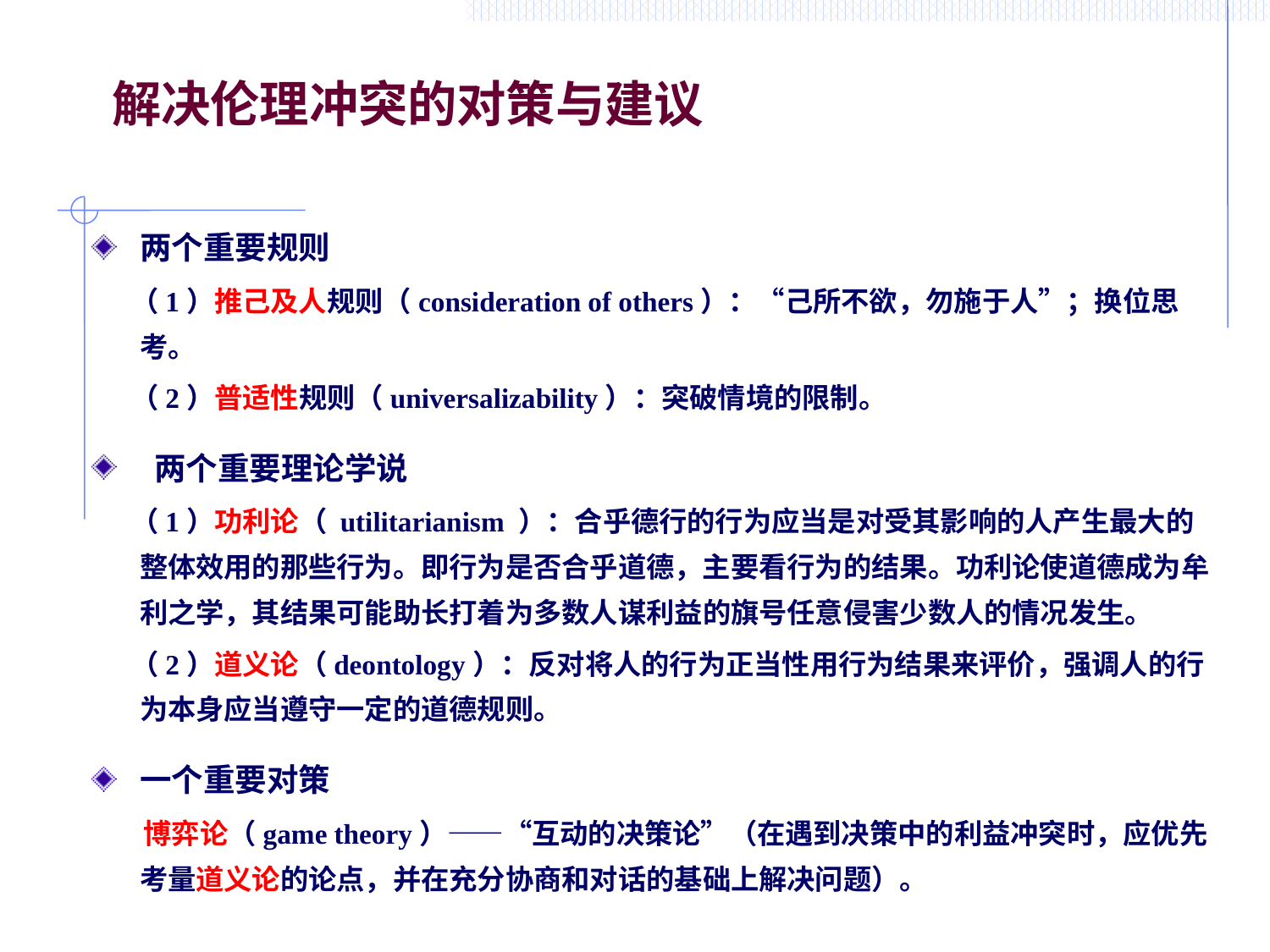

# 解决伦理冲突的对策与建议
两个重要规则
     （1）推己及人规则（consideration of others）：“己所不欲，勿施于人”；换位思考。
     （2）普适性规则（universalizability）：突破情境的限制。
 两个重要理论学说
     （1）功利论（ utilitarianism ）：合乎德行的行为应当是对受其影响的人产生最大的整体效用的那些行为。即行为是否合乎道德，主要看行为的结果。功利论使道德成为牟利之学，其结果可能助长打着为多数人谋利益的旗号任意侵害少数人的情况发生。
     （2）道义论（deontology）：反对将人的行为正当性用行为结果来评价，强调人的行为本身应当遵守一定的道德规则。
一个重要对策
        博弈论（game theory）——“互动的决策论”（在遇到决策中的利益冲突时，应优先考量道义论的论点，并在充分协商和对话的基础上解决问题）。